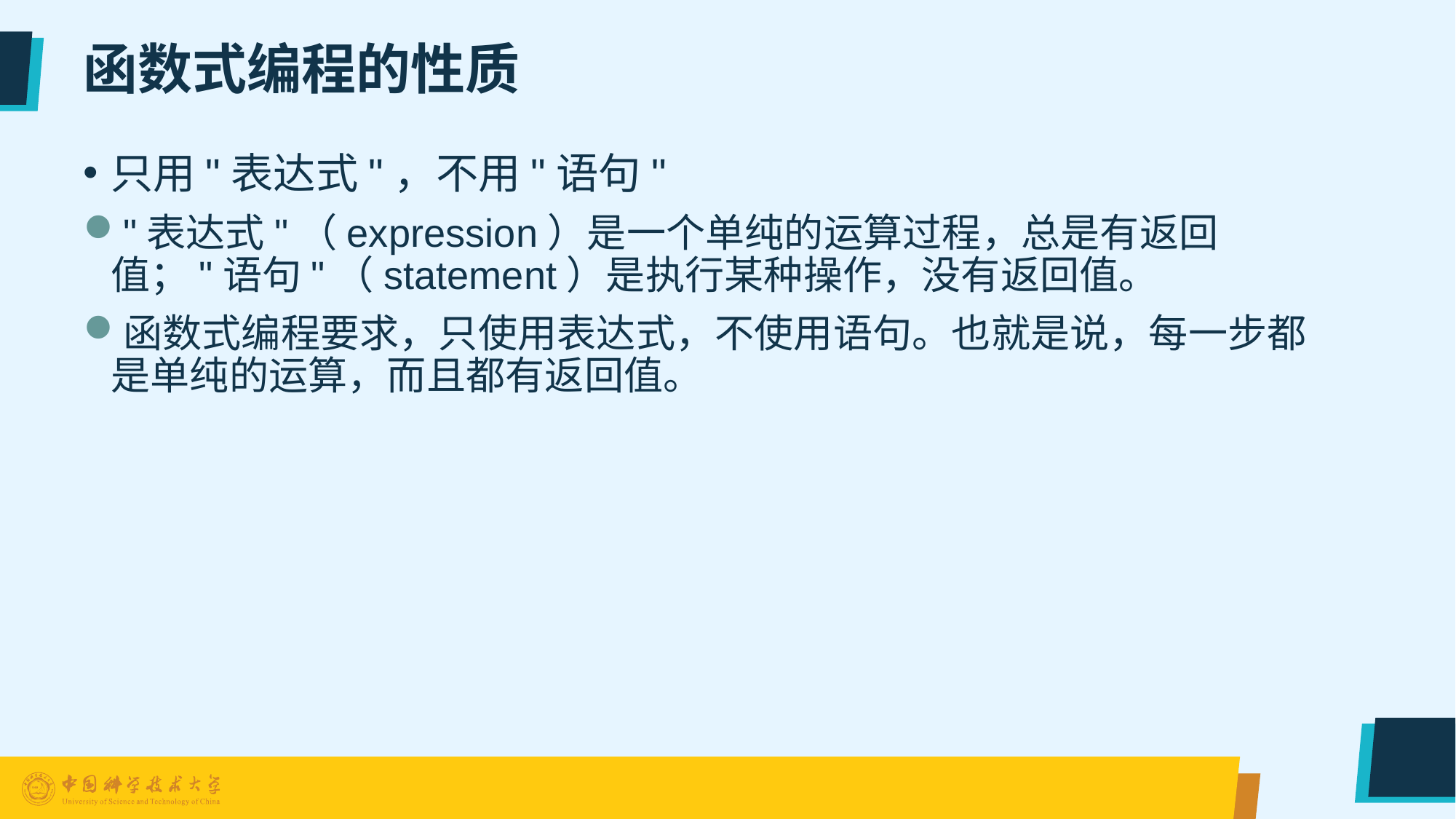

# 函数式编程的性质
只用"表达式"，不用"语句"
"表达式"（expression）是一个单纯的运算过程，总是有返回值；"语句"（statement）是执行某种操作，没有返回值。
函数式编程要求，只使用表达式，不使用语句。也就是说，每一步都是单纯的运算，而且都有返回值。